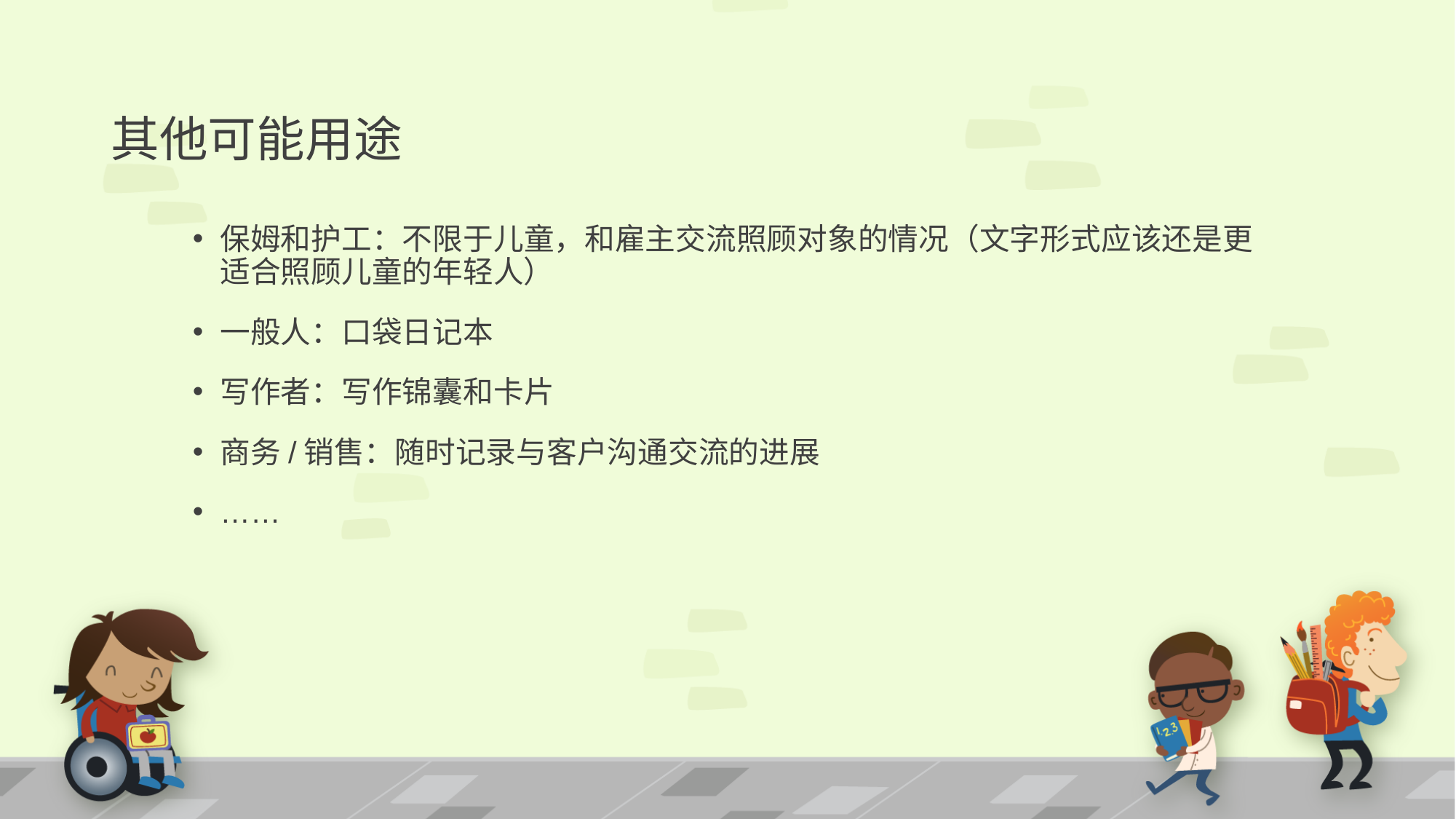

# 其他可能用途
保姆和护工：不限于儿童，和雇主交流照顾对象的情况（文字形式应该还是更适合照顾儿童的年轻人）
一般人：口袋日记本
写作者：写作锦囊和卡片
商务/销售：随时记录与客户沟通交流的进展
……